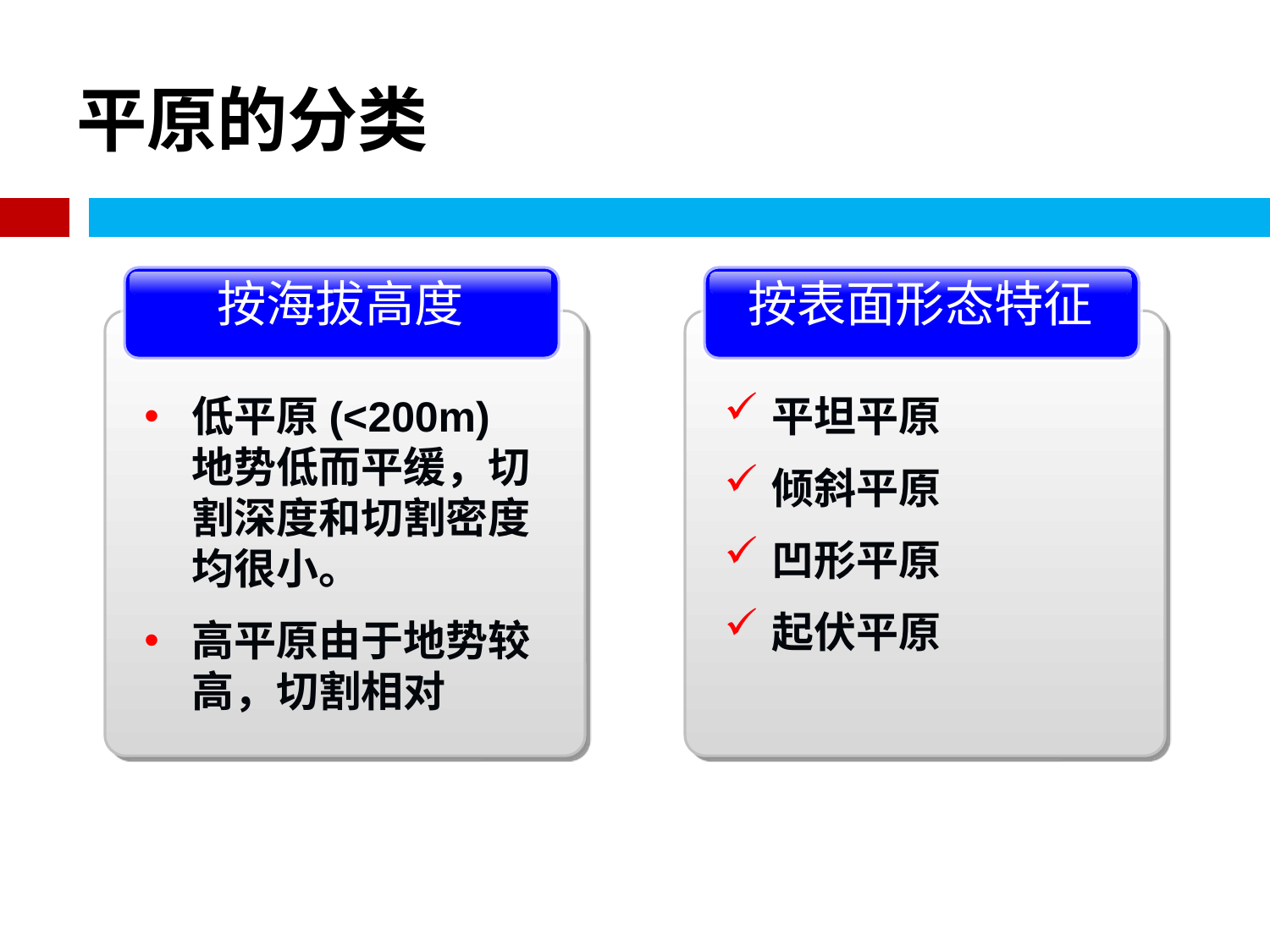

# 平原的分类

按海拔高度

低平原(<200m)地势低而平缓，切割深度和切割密度均很小。
高平原由于地势较高，切割相对

按表面形态特征

平坦平原
倾斜平原
凹形平原
起伏平原